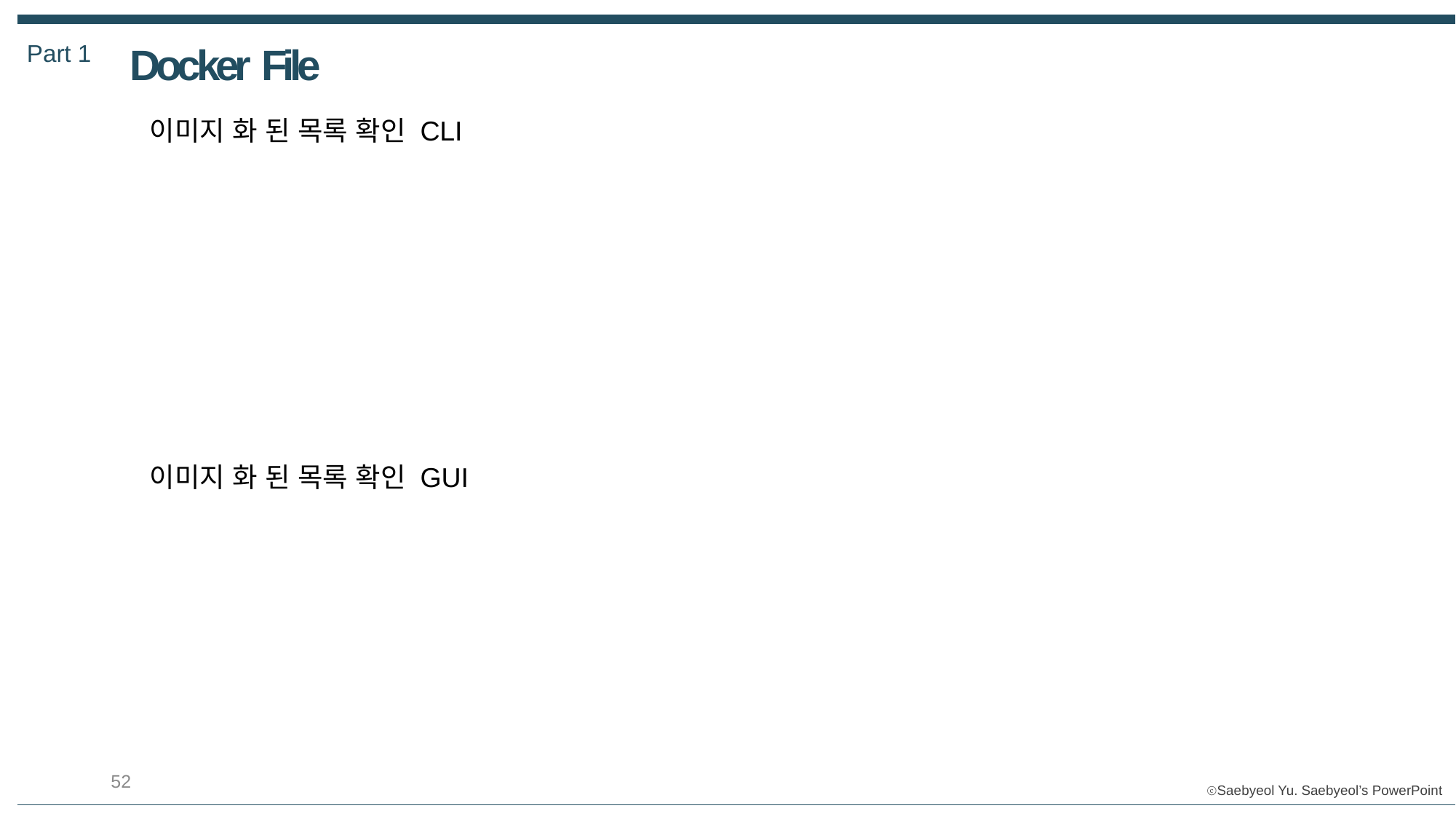

Part 1
Docker  File
이미지 화 된 목록 확인 CLI
이미지 화 된 목록 확인 GUI
52